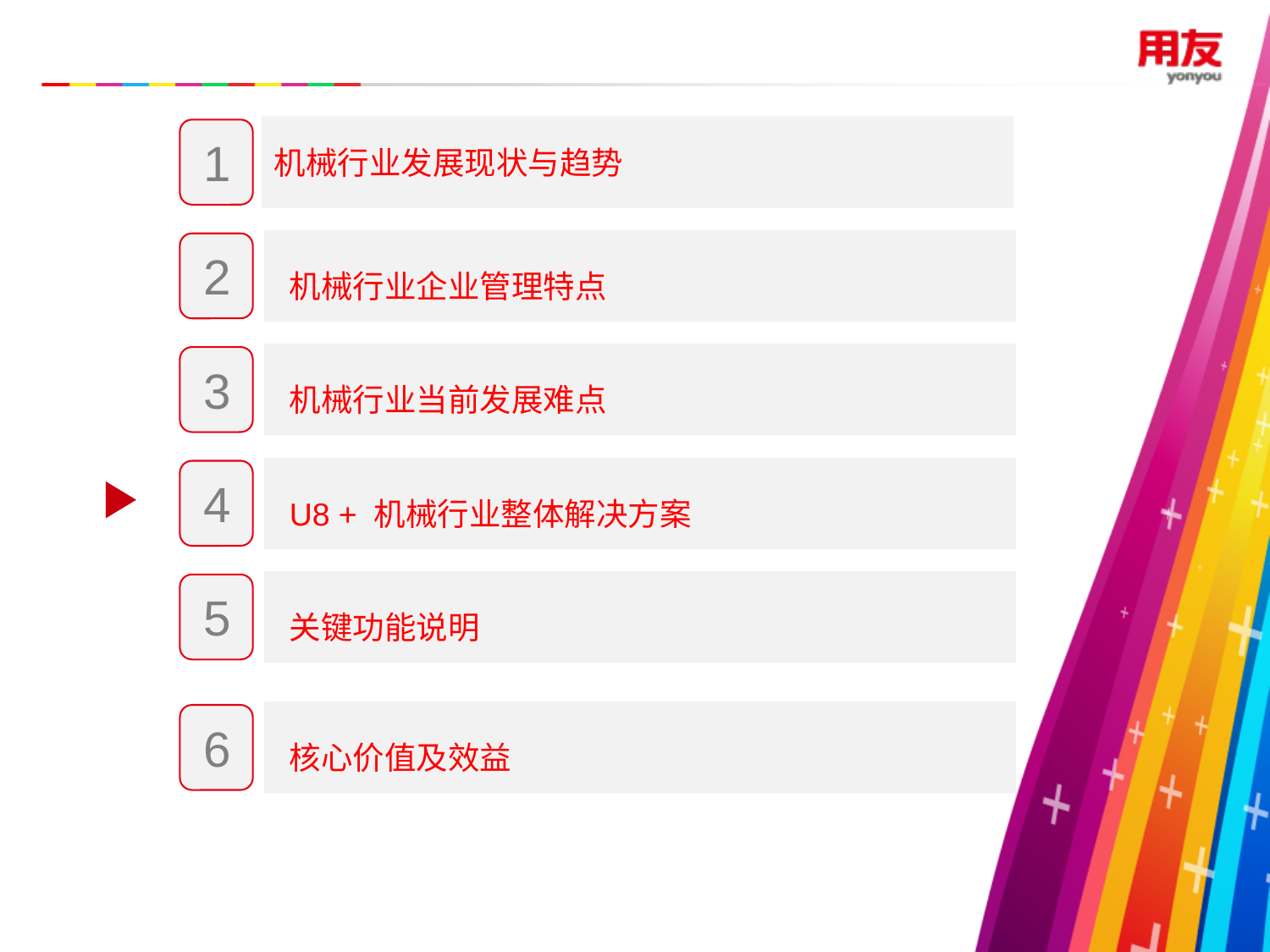

机械行业发展现状与趋势

1
机械行业企业管理特点

2
机械行业当前发展难点

3
U8 + 机械行业整体解决方案

4

关键功能说明

5
核心价值及效益

6